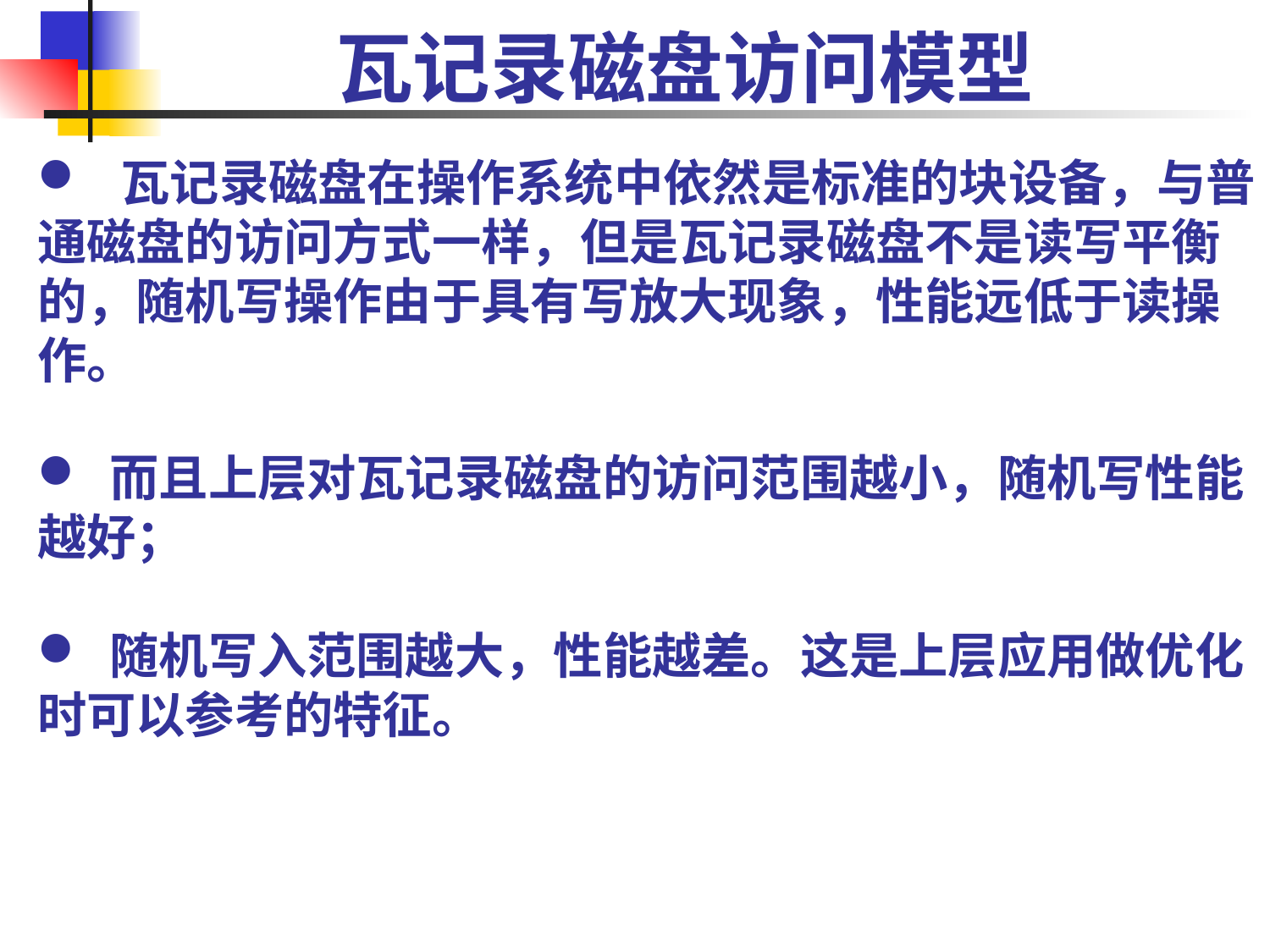

# 瓦记录磁盘访问模型
  瓦记录磁盘在操作系统中依然是标准的块设备，与普通磁盘的访问方式一样，但是瓦记录磁盘不是读写平衡的，随机写操作由于具有写放大现象，性能远低于读操作。

 而且上层对瓦记录磁盘的访问范围越小，随机写性能越好；

 随机写入范围越大，性能越差。这是上层应用做优化时可以参考的特征。